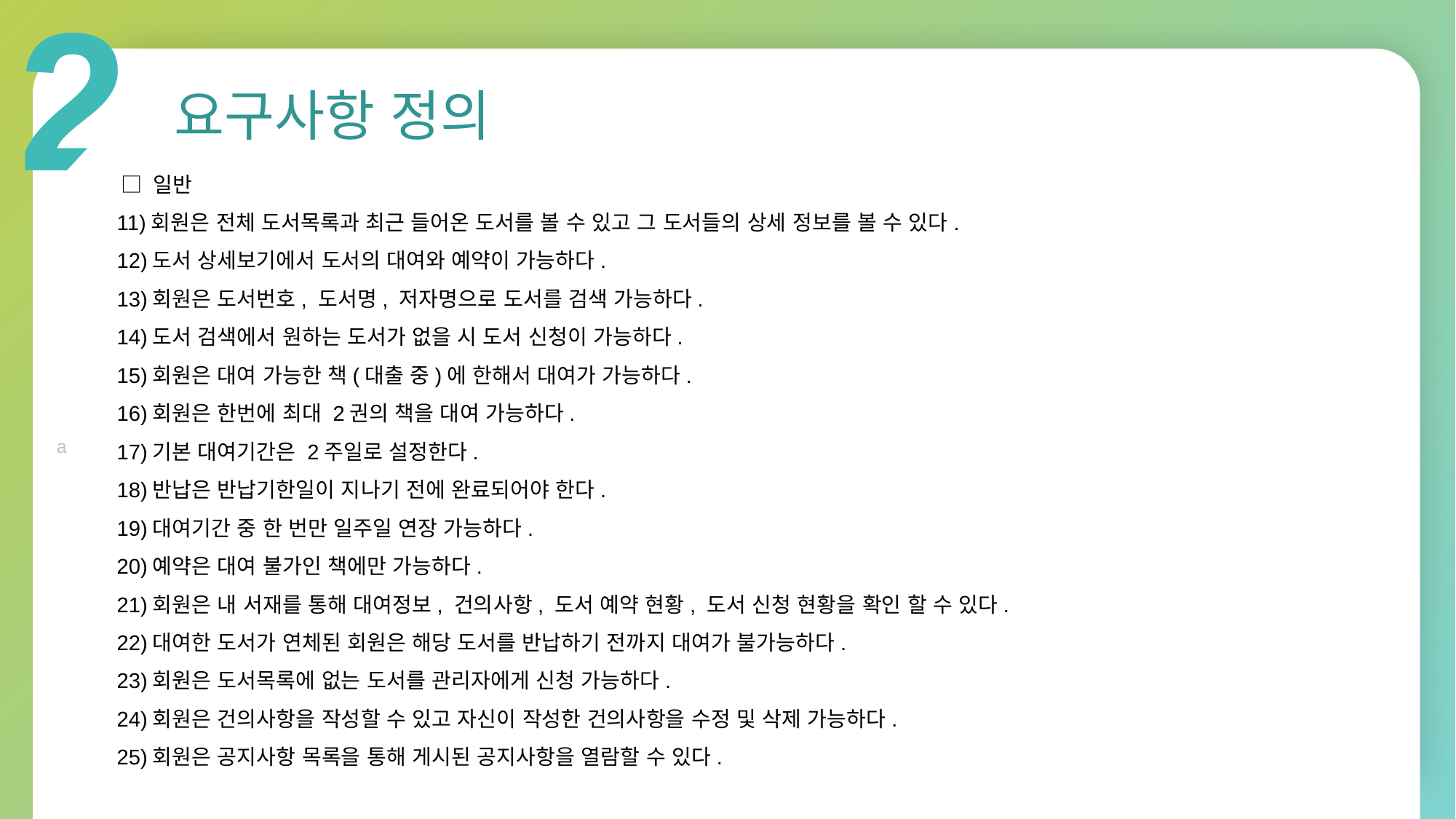

2

a
요구사항 정의
 □ 일반
11)회원은 전체 도서목록과 최근 들어온 도서를 볼 수 있고 그 도서들의 상세 정보를 볼 수 있다.
12)도서 상세보기에서 도서의 대여와 예약이 가능하다.
13)회원은 도서번호, 도서명, 저자명으로 도서를 검색 가능하다.
14)도서 검색에서 원하는 도서가 없을 시 도서 신청이 가능하다.
15)회원은 대여 가능한 책(대출 중)에 한해서 대여가 가능하다.
16)회원은 한번에 최대 2권의 책을 대여 가능하다.
17)기본 대여기간은 2주일로 설정한다.
18)반납은 반납기한일이 지나기 전에 완료되어야 한다.
19)대여기간 중 한 번만 일주일 연장 가능하다.
20)예약은 대여 불가인 책에만 가능하다.
21)회원은 내 서재를 통해 대여정보, 건의사항, 도서 예약 현황, 도서 신청 현황을 확인 할 수 있다.
22)대여한 도서가 연체된 회원은 해당 도서를 반납하기 전까지 대여가 불가능하다.
23)회원은 도서목록에 없는 도서를 관리자에게 신청 가능하다.
24)회원은 건의사항을 작성할 수 있고 자신이 작성한 건의사항을 수정 및 삭제 가능하다.
25)회원은 공지사항 목록을 통해 게시된 공지사항을 열람할 수 있다.